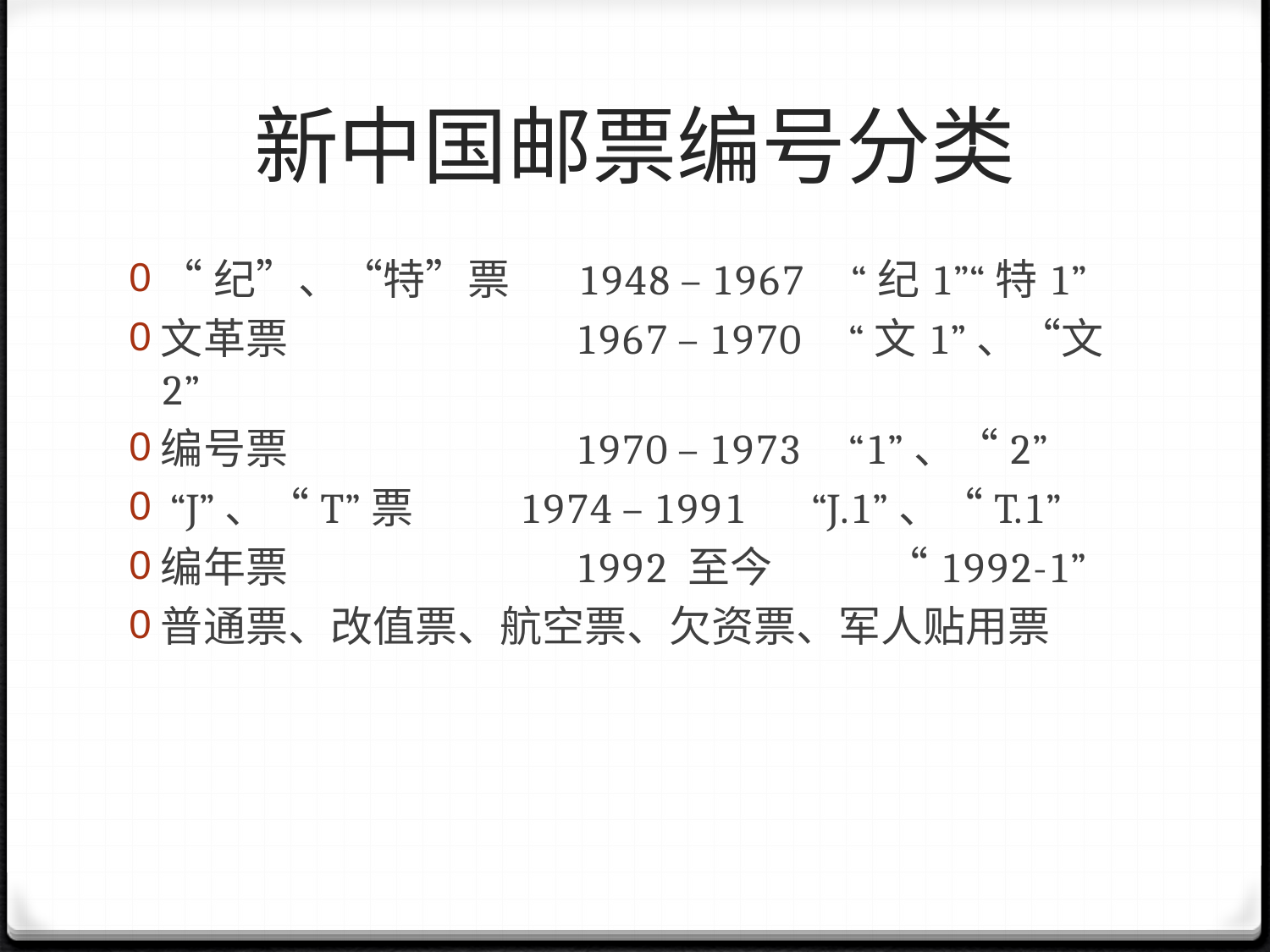

# 新中国邮票编号分类
“纪”、“特”票      1948 – 1967     “纪1”“特1”
文革票                             1967 – 1970     “文1”、“文2”
编号票                             1970 – 1973     “1”、“2”
 “J”、“T”票          1974 – 1991       “J.1”、“T.1”
编年票                             1992 至今            “1992-1”
普通票、改值票、航空票、欠资票、军人贴用票